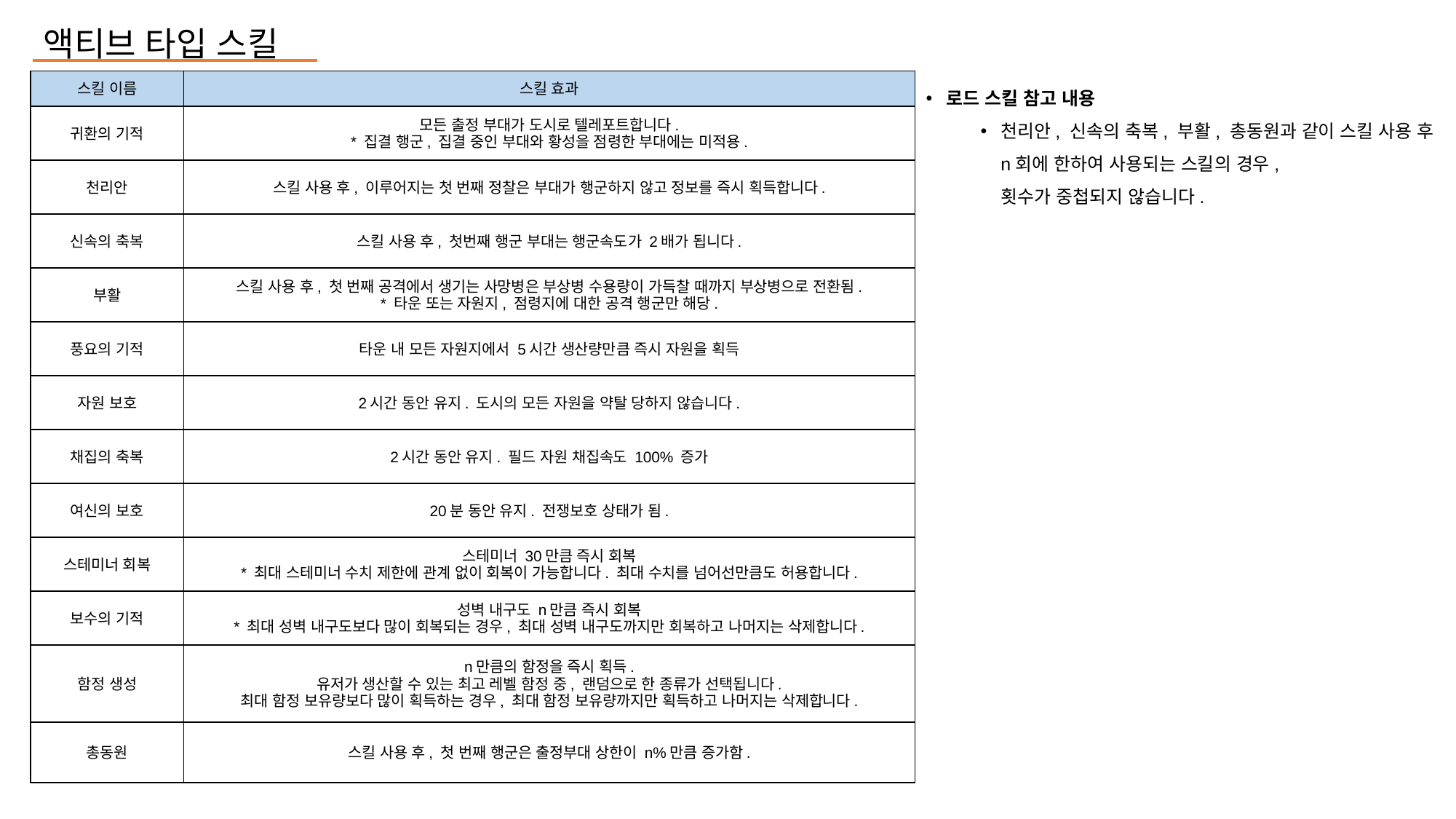

액티브 타입 스킬
| 스킬 이름 | 스킬 효과 |
| --- | --- |
| 귀환의 기적 | 모든 출정 부대가 도시로 텔레포트합니다. \* 집결 행군, 집결 중인 부대와 황성을 점령한 부대에는 미적용. |
| 천리안 | 스킬 사용 후, 이루어지는 첫 번째 정찰은 부대가 행군하지 않고 정보를 즉시 획득합니다. |
| 신속의 축복 | 스킬 사용 후, 첫번째 행군 부대는 행군속도가 2배가 됩니다. |
| 부활 | 스킬 사용 후, 첫 번째 공격에서 생기는 사망병은 부상병 수용량이 가득찰 때까지 부상병으로 전환됨. \* 타운 또는 자원지, 점령지에 대한 공격 행군만 해당. |
| 풍요의 기적 | 타운 내 모든 자원지에서 5시간 생산량만큼 즉시 자원을 획득 |
| 자원 보호 | 2시간 동안 유지. 도시의 모든 자원을 약탈 당하지 않습니다. |
| 채집의 축복 | 2시간 동안 유지. 필드 자원 채집속도 100% 증가 |
| 여신의 보호 | 20분 동안 유지. 전쟁보호 상태가 됨. |
| 스테미너 회복 | 스테미너 30만큼 즉시 회복 \* 최대 스테미너 수치 제한에 관계 없이 회복이 가능합니다. 최대 수치를 넘어선만큼도 허용합니다. |
| 보수의 기적 | 성벽 내구도 n만큼 즉시 회복 \* 최대 성벽 내구도보다 많이 회복되는 경우, 최대 성벽 내구도까지만 회복하고 나머지는 삭제합니다. |
| 함정 생성 | n만큼의 함정을 즉시 획득. 유저가 생산할 수 있는 최고 레벨 함정 중, 랜덤으로 한 종류가 선택됩니다. 최대 함정 보유량보다 많이 획득하는 경우, 최대 함정 보유량까지만 획득하고 나머지는 삭제합니다. |
| 총동원 | 스킬 사용 후, 첫 번째 행군은 출정부대 상한이 n%만큼 증가함. |
로드 스킬 참고 내용
천리안, 신속의 축복, 부활, 총동원과 같이 스킬 사용 후
n회에 한하여 사용되는 스킬의 경우,
횟수가 중첩되지 않습니다.